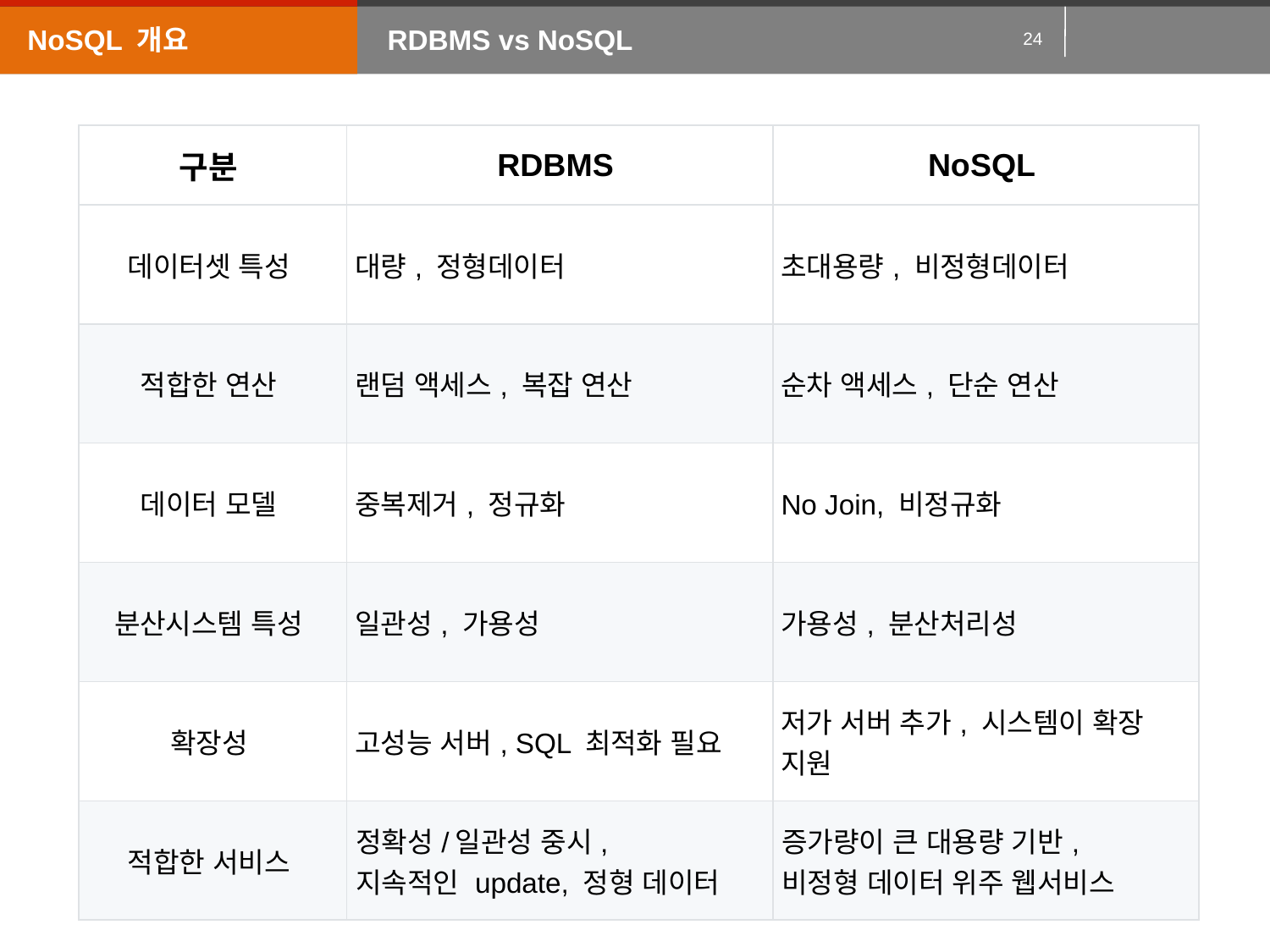

NoSQL 개요
RDBMS vs NoSQL
| 구분 | RDBMS | NoSQL |
| --- | --- | --- |
| 데이터셋 특성 | 대량, 정형데이터 | 초대용량, 비정형데이터 |
| 적합한 연산 | 랜덤 액세스, 복잡 연산 | 순차 액세스, 단순 연산 |
| 데이터 모델 | 중복제거, 정규화 | No Join, 비정규화 |
| 분산시스템 특성 | 일관성, 가용성 | 가용성, 분산처리성 |
| 확장성 | 고성능 서버, SQL 최적화 필요 | 저가 서버 추가, 시스템이 확장 지원 |
| 적합한 서비스 | 정확성/일관성 중시, 지속적인 update, 정형 데이터 | 증가량이 큰 대용량 기반, 비정형 데이터 위주 웹서비스 |